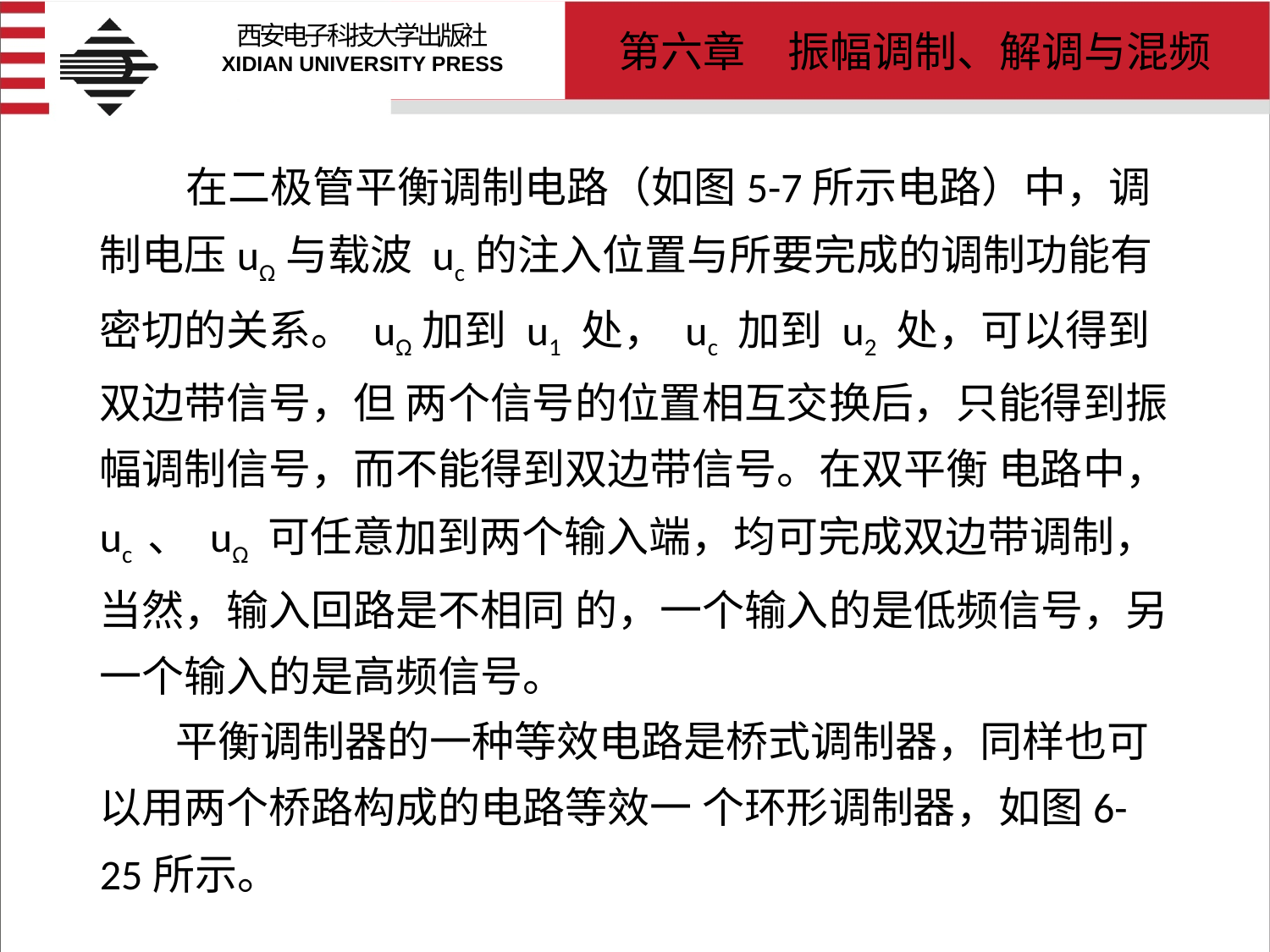

# 在二极管平衡调制电路（如图5-7所示电路）中，调制电压uΩ与载波 uc的注入位置与所要完成的调制功能有密切的关系。 uΩ加到 u1 处， uc 加到 u2 处，可以得到双边带信号，但 两个信号的位置相互交换后，只能得到振幅调制信号，而不能得到双边带信号。在双平衡 电路中， uc 、 uΩ 可任意加到两个输入端，均可完成双边带调制，当然，输入回路是不相同 的，一个输入的是低频信号，另一个输入的是高频信号。 平衡调制器的一种等效电路是桥式调制器，同样也可以用两个桥路构成的电路等效一 个环形调制器，如图6-25所示。